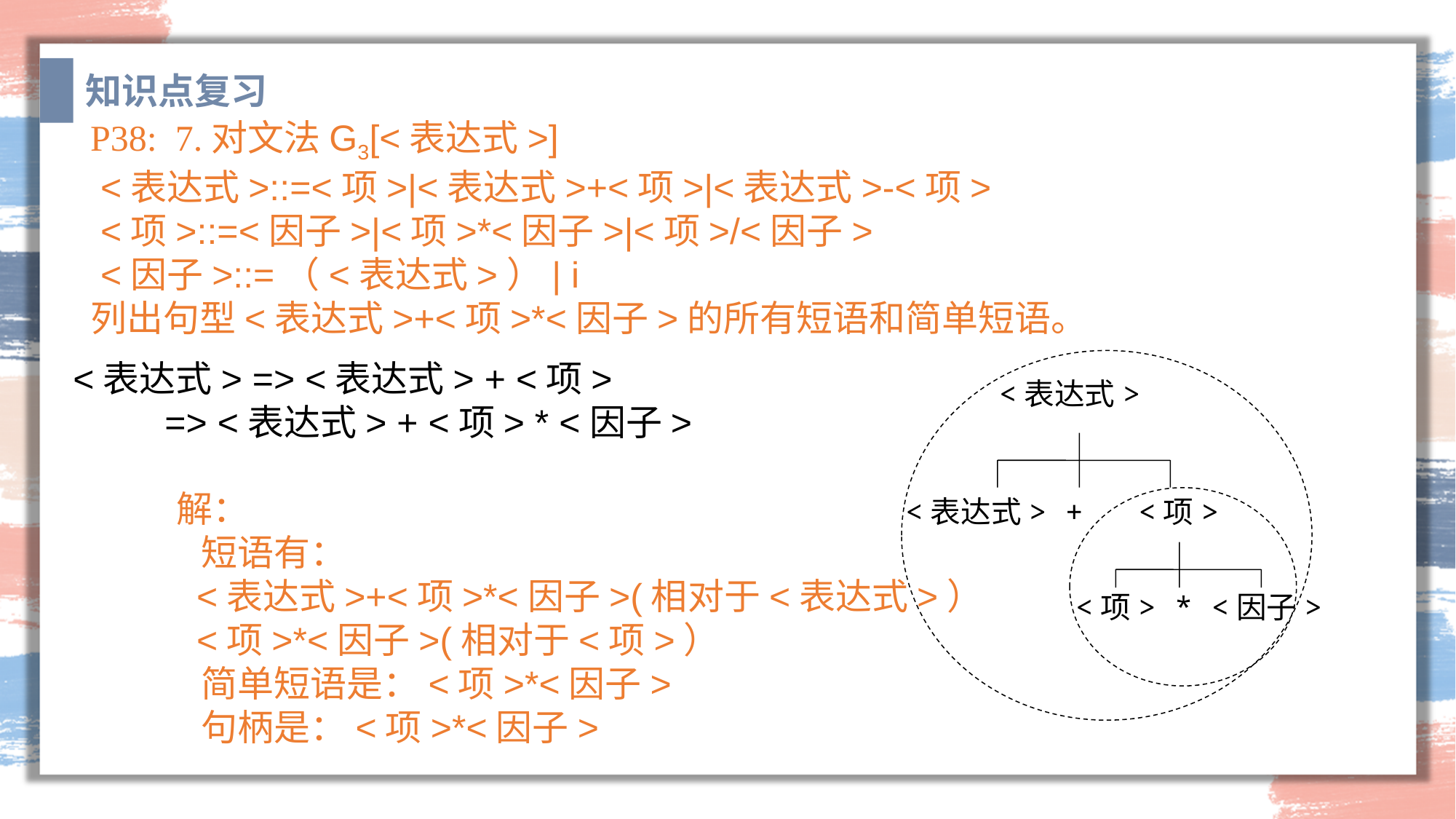

知识点复习
P38:  7.对文法G3[<表达式>]
 <表达式>::=<项>|<表达式>+<项>|<表达式>-<项>
 <项>::=<因子>|<项>*<因子>|<项>/<因子>
 <因子>::=（<表达式>）| i
列出句型<表达式>+<项>*<因子>的所有短语和简单短语。
<表达式> => <表达式> + <项>
         => <表达式> + <项> * <因子>

<表达式>

<表达式> +   <项>

<项> * <因子>

解：
  短语有：
  <表达式>+<项>*<因子>(相对于<表达式>）
  <项>*<因子>(相对于<项>）
  简单短语是：<项>*<因子>
  句柄是：<项>*<因子>